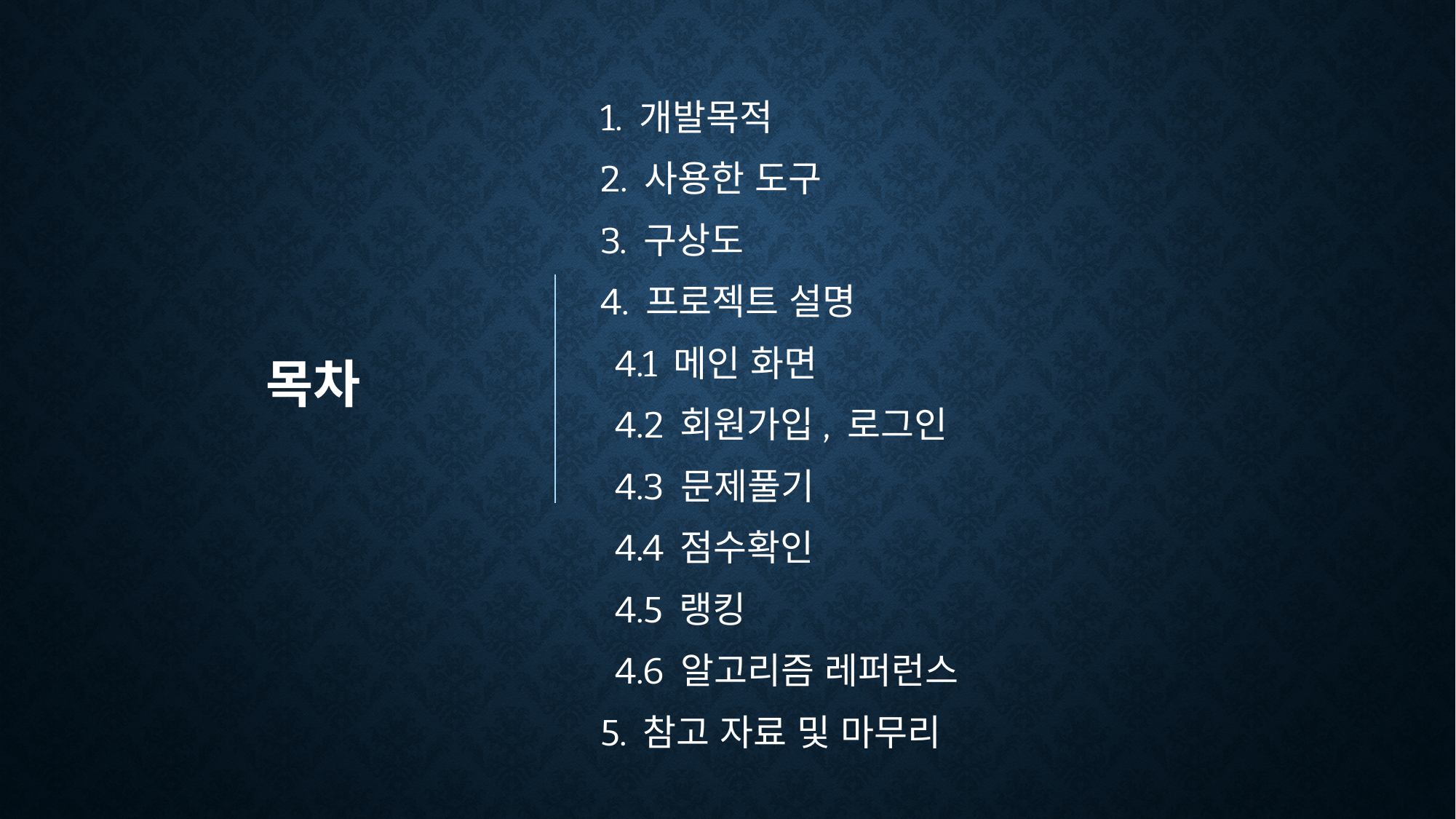

1. 개발목적
2. 사용한 도구
3. 구상도
4. 프로젝트 설명
  4.1 메인 화면
  4.2 회원가입, 로그인
  4.3 문제풀기
  4.4 점수확인
  4.5 랭킹
  4.6 알고리즘 레퍼런스
5. 참고 자료 및 마무리

목차